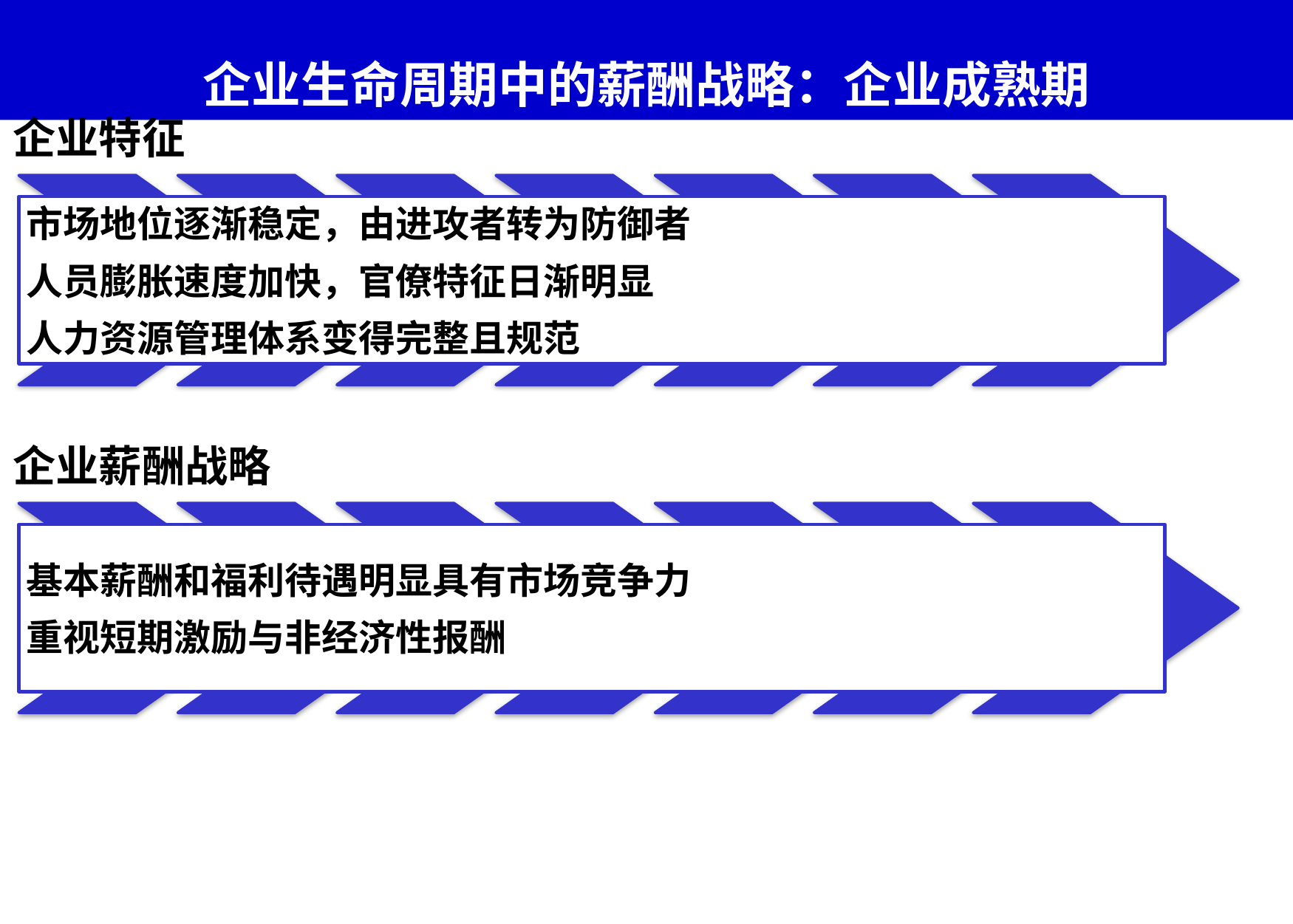

# 企业生命周期中的薪酬战略：企业成熟期
企业特征
市场地位逐渐稳定，由进攻者转为防御者
人员膨胀速度加快，官僚特征日渐明显
人力资源管理体系变得完整且规范
企业薪酬战略
基本薪酬和福利待遇明显具有市场竞争力
重视短期激励与非经济性报酬